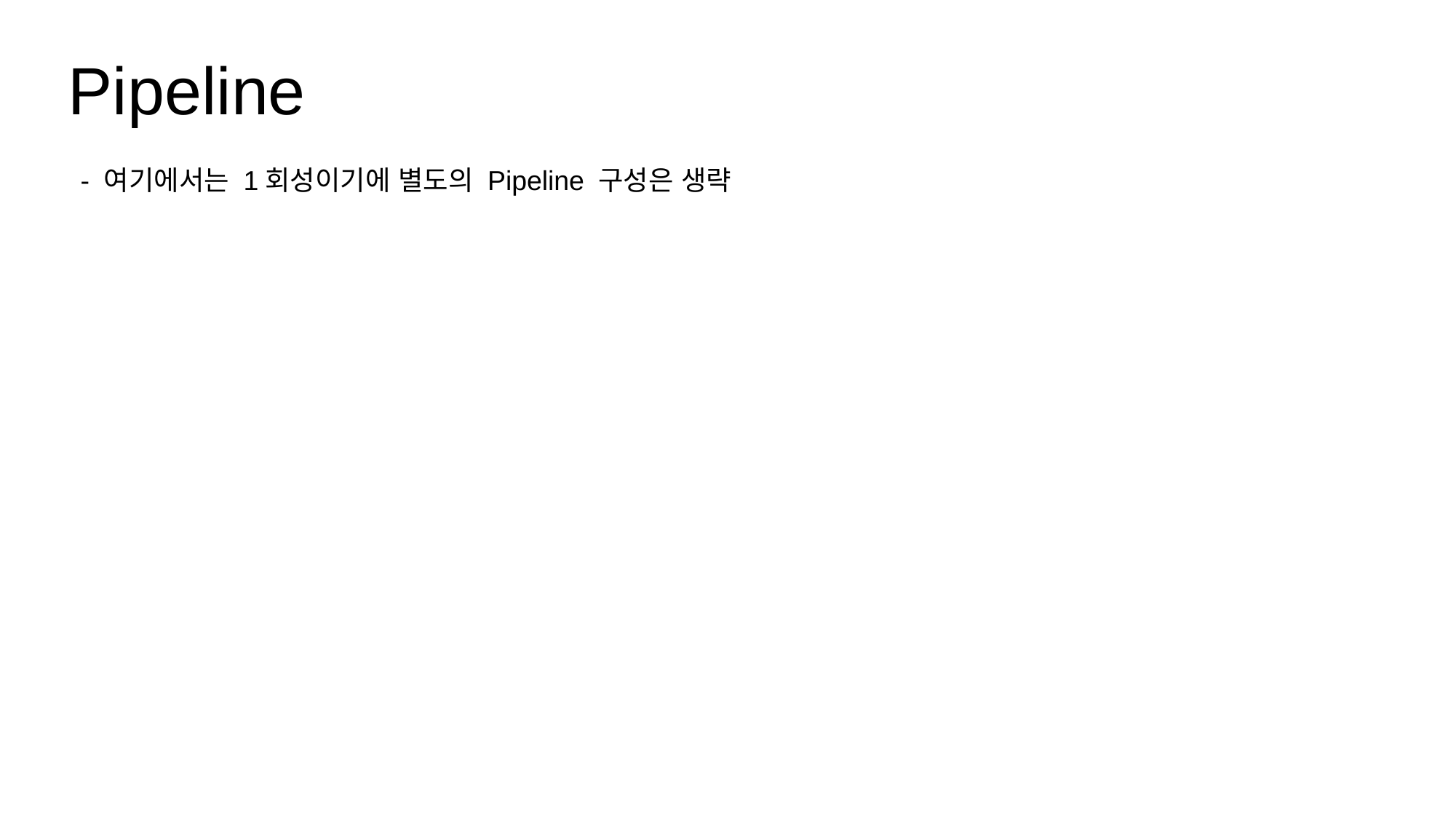

Pipeline
- 여기에서는 1회성이기에 별도의 Pipeline 구성은 생략